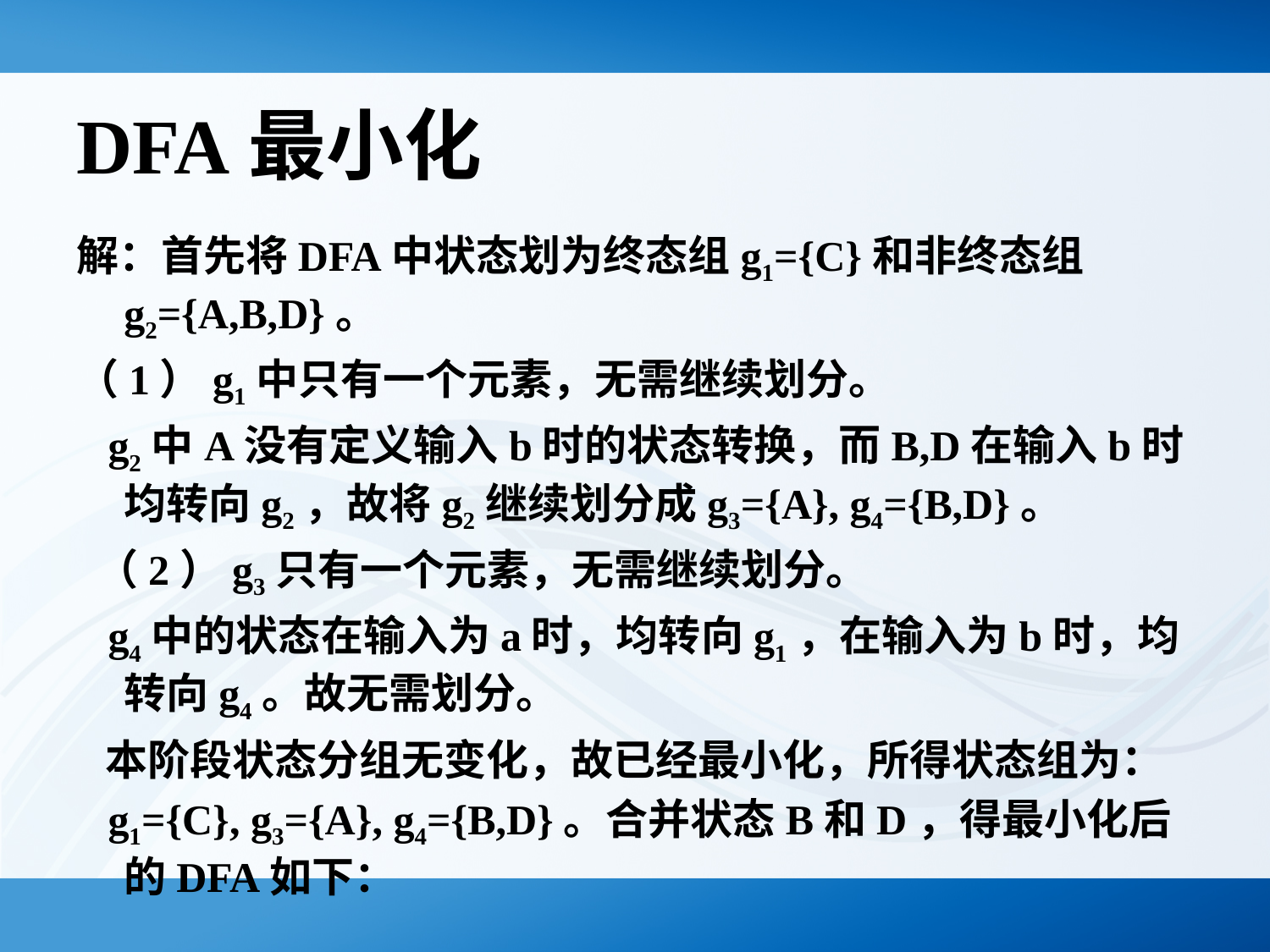

# DFA最小化
解：首先将DFA中状态划为终态组g1={C}和非终态组g2={A,B,D}。
（1）g1中只有一个元素，无需继续划分。
   g2中A没有定义输入b时的状态转换，而B,D在输入b时均转向g2，故将g2继续划分成g3={A}, g4={B,D}。
 （2）g3只有一个元素，无需继续划分。
   g4中的状态在输入为a时，均转向g1，在输入为b时，均转向g4。故无需划分。
  本阶段状态分组无变化，故已经最小化，所得状态组为：
   g1={C}, g3={A}, g4={B,D}。合并状态B和D，得最小化后的DFA如下：